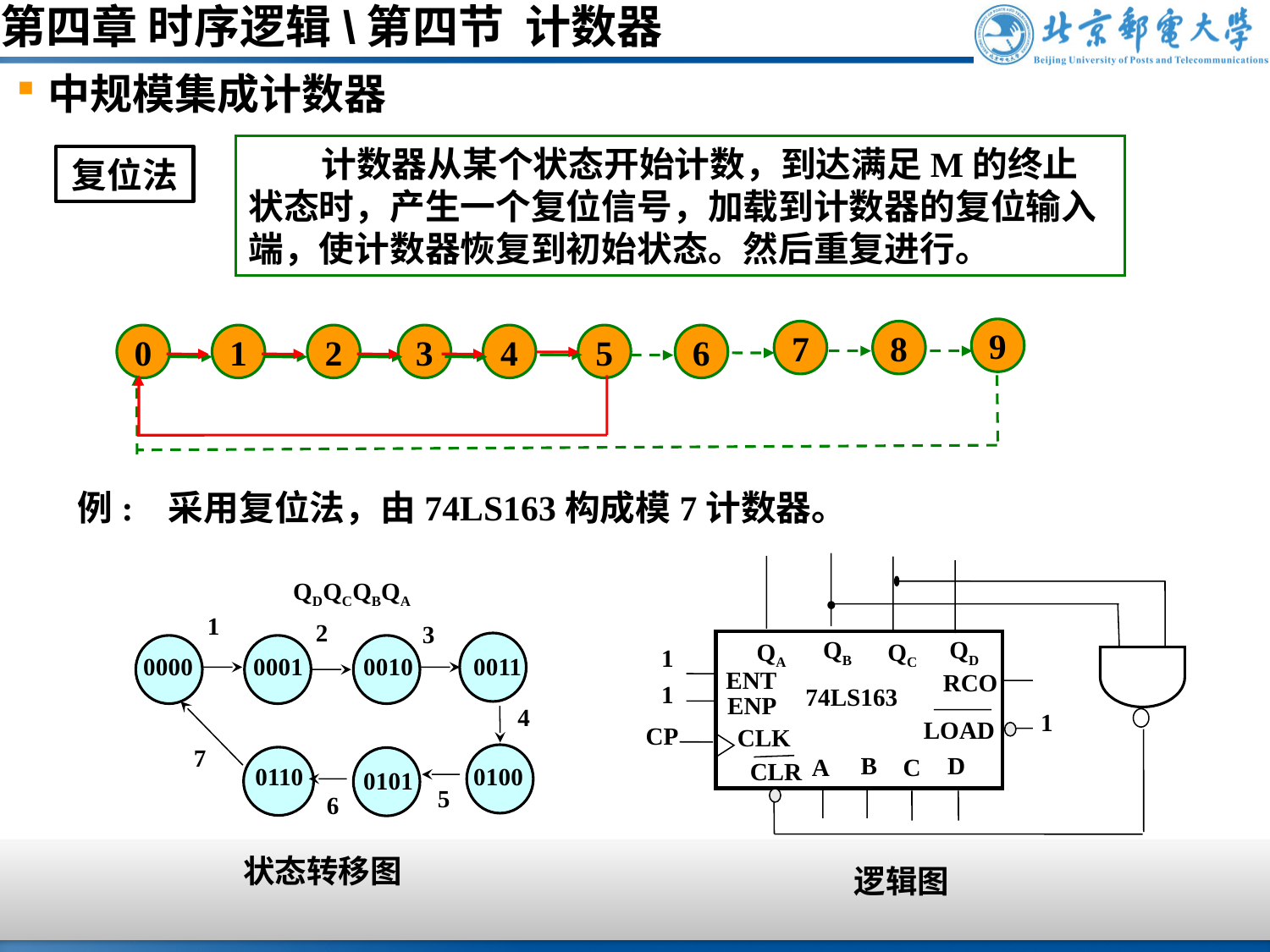

第四章 时序逻辑\第四节  计数器
中规模集成计数器

        计数器从某个状态开始计数，到达满足M的终止状态时，产生一个复位信号，加载到计数器的复位输入端，使计数器恢复到初始状态。然后重复进行。
复位法
9
7
8
0
1
2
3
4
5
6

例:   采用复位法，由74LS163构成模7计数器。

QB
QD

QA
QC
1

ENT

RCO
1
74LS163

ENP
1

LOAD
CP
CLK

B
D
A
C

CLR

逻辑图
QDQCQBQA
1
2
3

0000
0001
0010
0011

4

7

0110
0100
0101

5
6
状态转移图